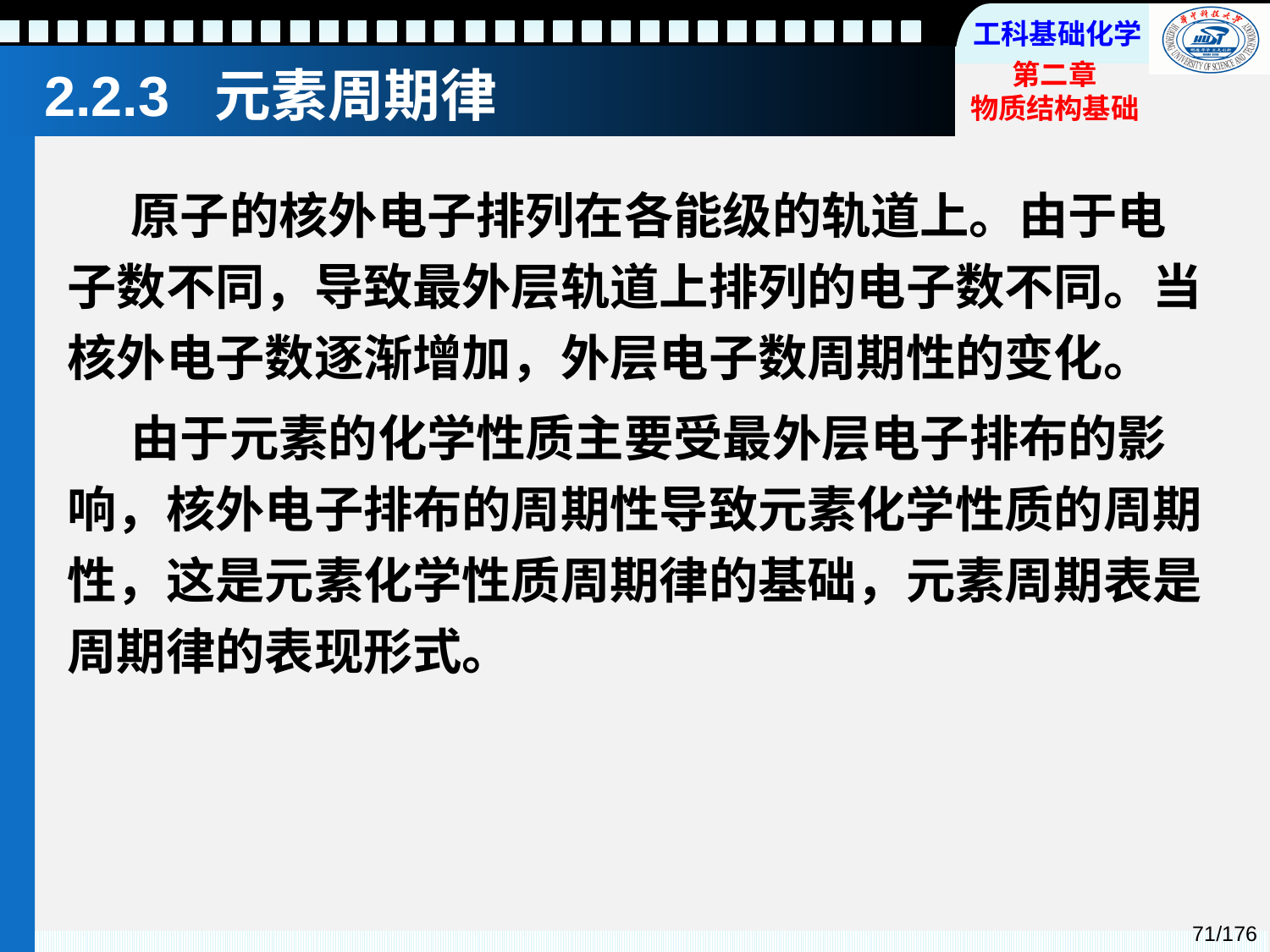

# 2.2.3  元素周期律
原子的核外电子排列在各能级的轨道上。由于电子数不同，导致最外层轨道上排列的电子数不同。当核外电子数逐渐增加，外层电子数周期性的变化。
由于元素的化学性质主要受最外层电子排布的影响，核外电子排布的周期性导致元素化学性质的周期性，这是元素化学性质周期律的基础，元素周期表是周期律的表现形式。